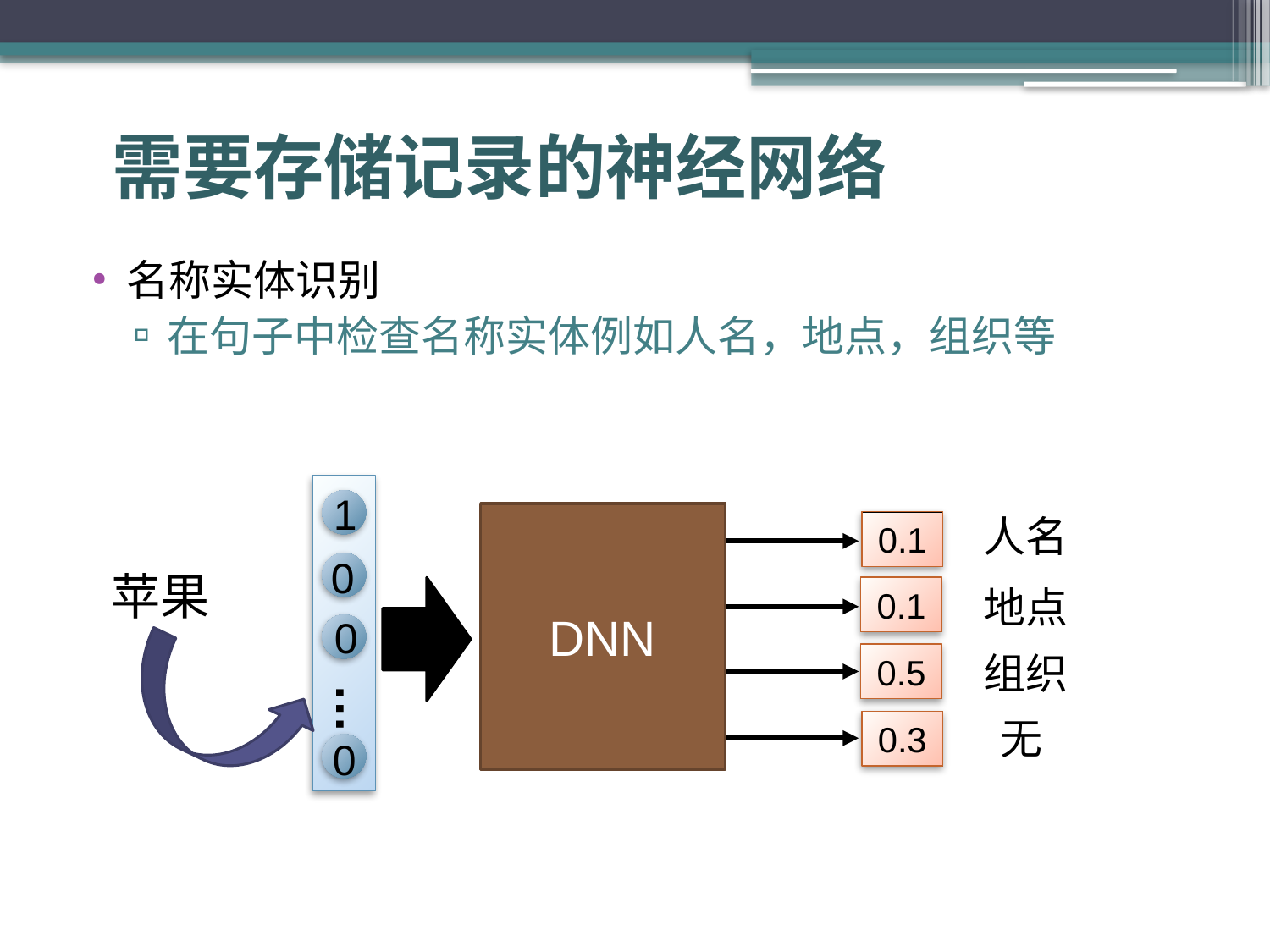

# 需要存储记录的神经网络
名称实体识别
在句子中检查名称实体例如人名，地点，组织等

…

1
0
0
0

人名
DNN
0.1
苹果
地点
0.1

组织
0.5

无
0.3